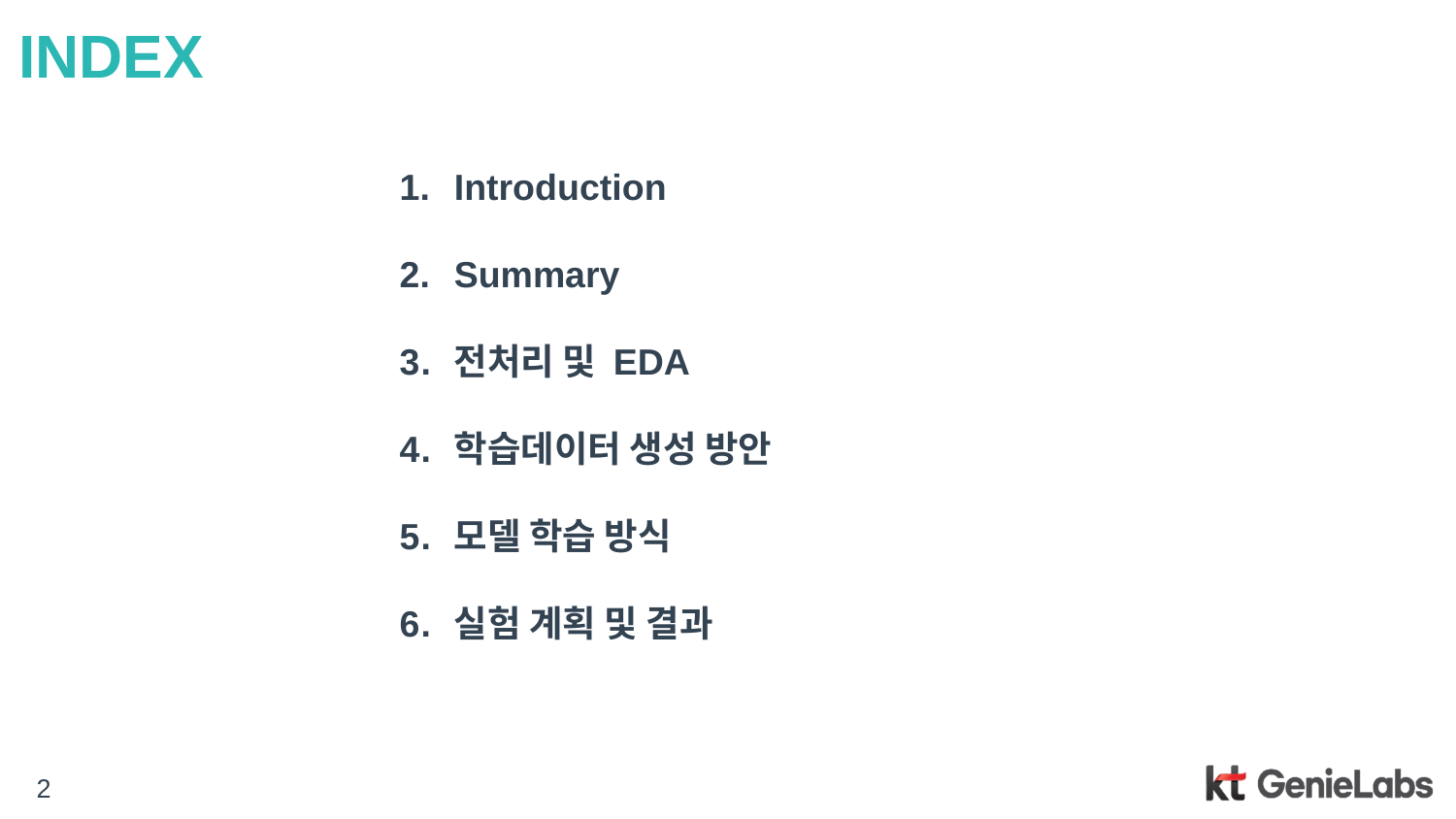

# INDEX
Introduction
Summary
전처리 및 EDA
학습데이터 생성 방안
모델 학습 방식
실험 계획 및 결과

2